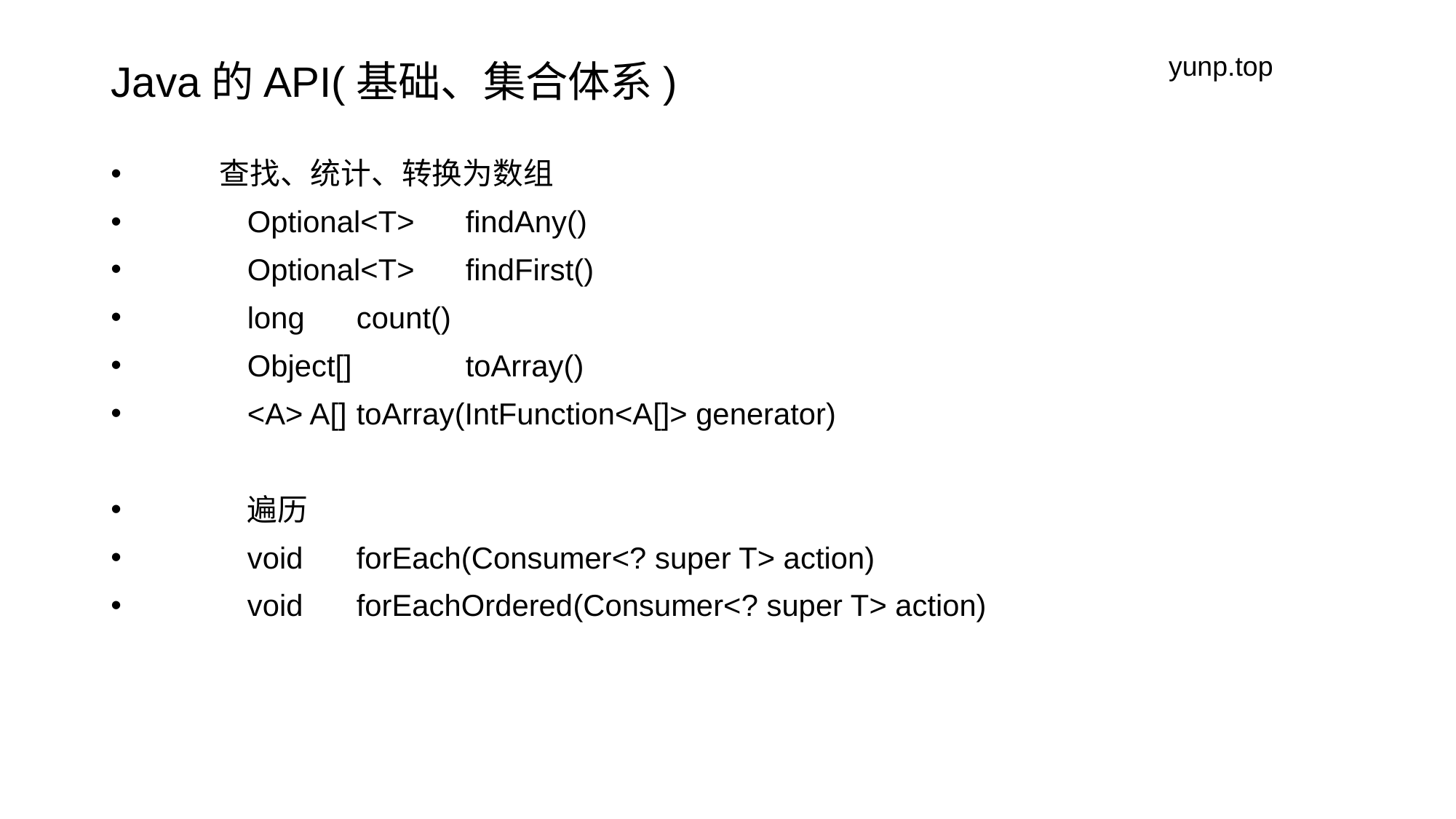

# Java的API(基础、集合体系)
yunp.top
           查找、统计、转换为数组
	Optional<T> 	findAny()
	Optional<T> 	findFirst()
	long 	count()
	Object[] 	toArray()
	<A> A[] 	toArray​(IntFunction<A[]> generator)

	遍历
	void 	forEach​(Consumer<? super T> action)
	void 	forEachOrdered​(Consumer<? super T> action)